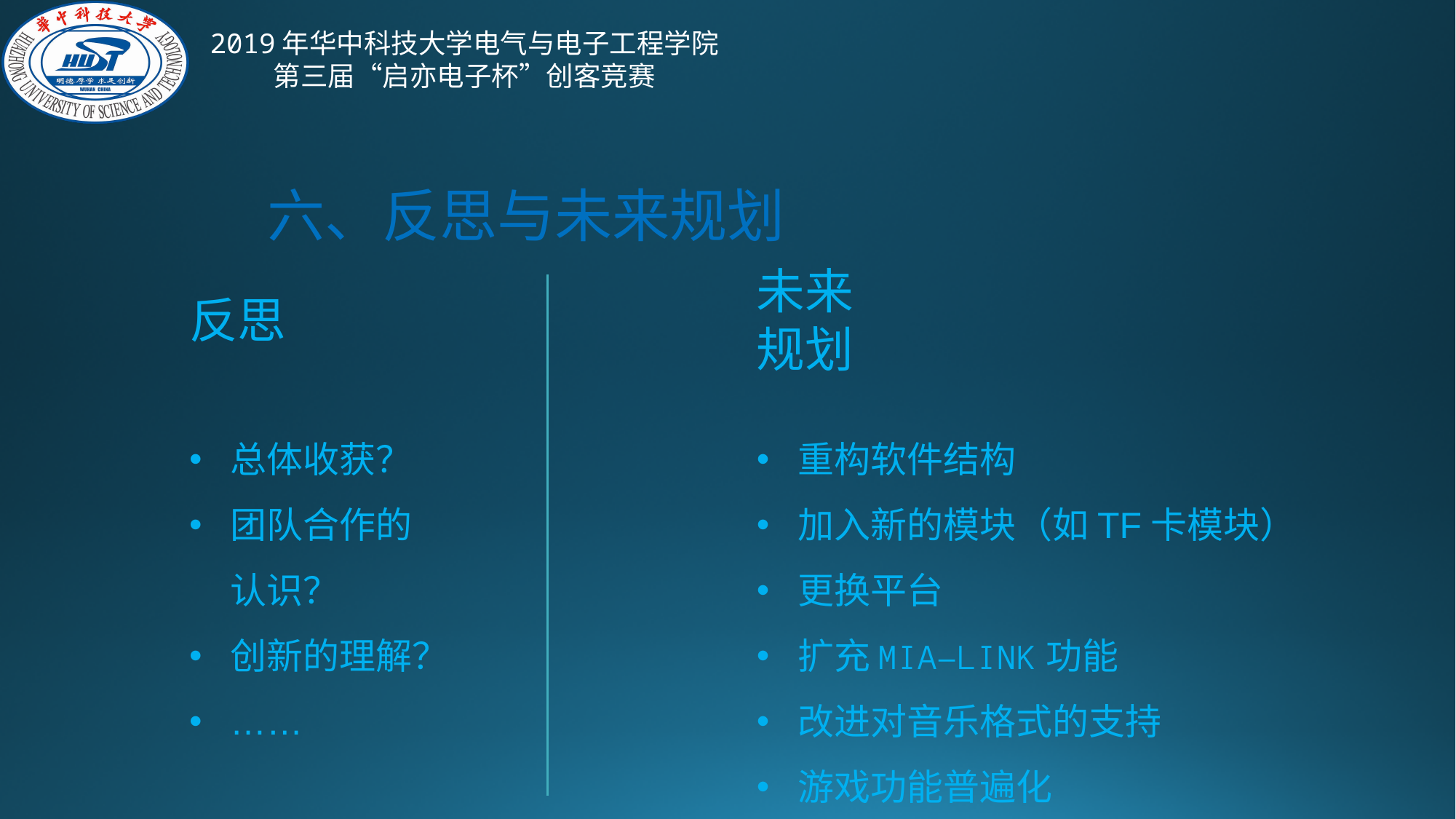

六、反思与未来规划
未来规划
反思
总体收获？
团队合作的认识？
创新的理解？
……

重构软件结构
加入新的模块（如TF卡模块）
更换平台
扩充MIA-LINK功能
改进对音乐格式的支持
游戏功能普遍化